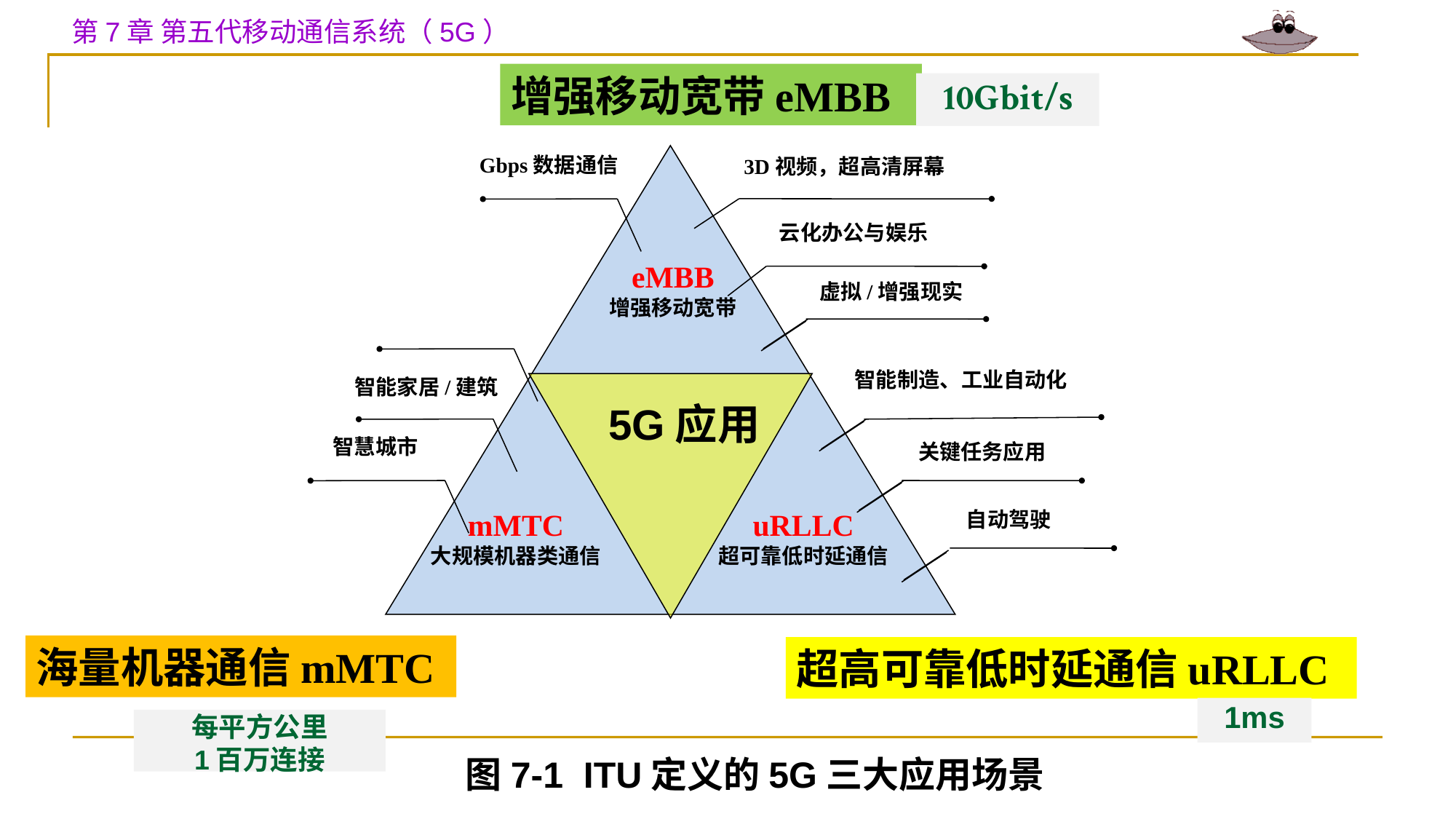

增强移动宽带eMBB
10Gbit/s

Gbps数据通信
3D视频，超高清屏幕
云化办公与娱乐
eMBB
增强移动宽带
虚拟/增强现实
智能制造、工业自动化
智能家居/建筑

智慧城市
关键任务应用
mMTC
大规模机器类通信
uRLLC
超可靠低时延通信
自动驾驶
5G应用
海量机器通信mMTC
超高可靠低时延通信uRLLC
1ms
每平方公里
1百万连接
图7-1  ITU定义的5G三大应用场景